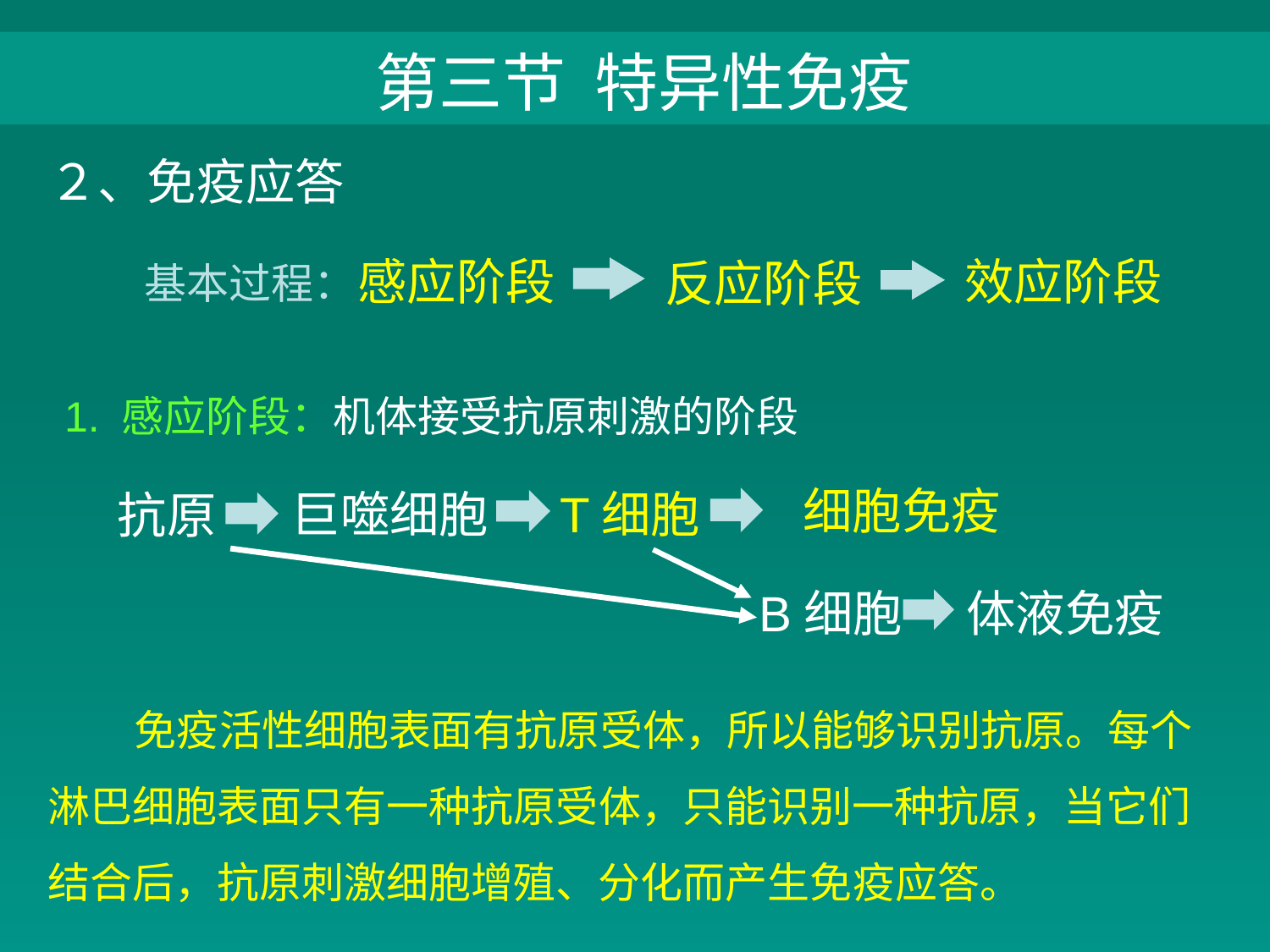

第三节  特异性免疫
２、免疫应答
感应阶段
效应阶段
反应阶段
基本过程：

1. 感应阶段：机体接受抗原刺激的阶段
细胞免疫
T细胞
巨噬细胞
抗原

B细胞
体液免疫

        免疫活性细胞表面有抗原受体，所以能够识别抗原。每个淋巴细胞表面只有一种抗原受体，只能识别一种抗原，当它们结合后，抗原刺激细胞增殖、分化而产生免疫应答。